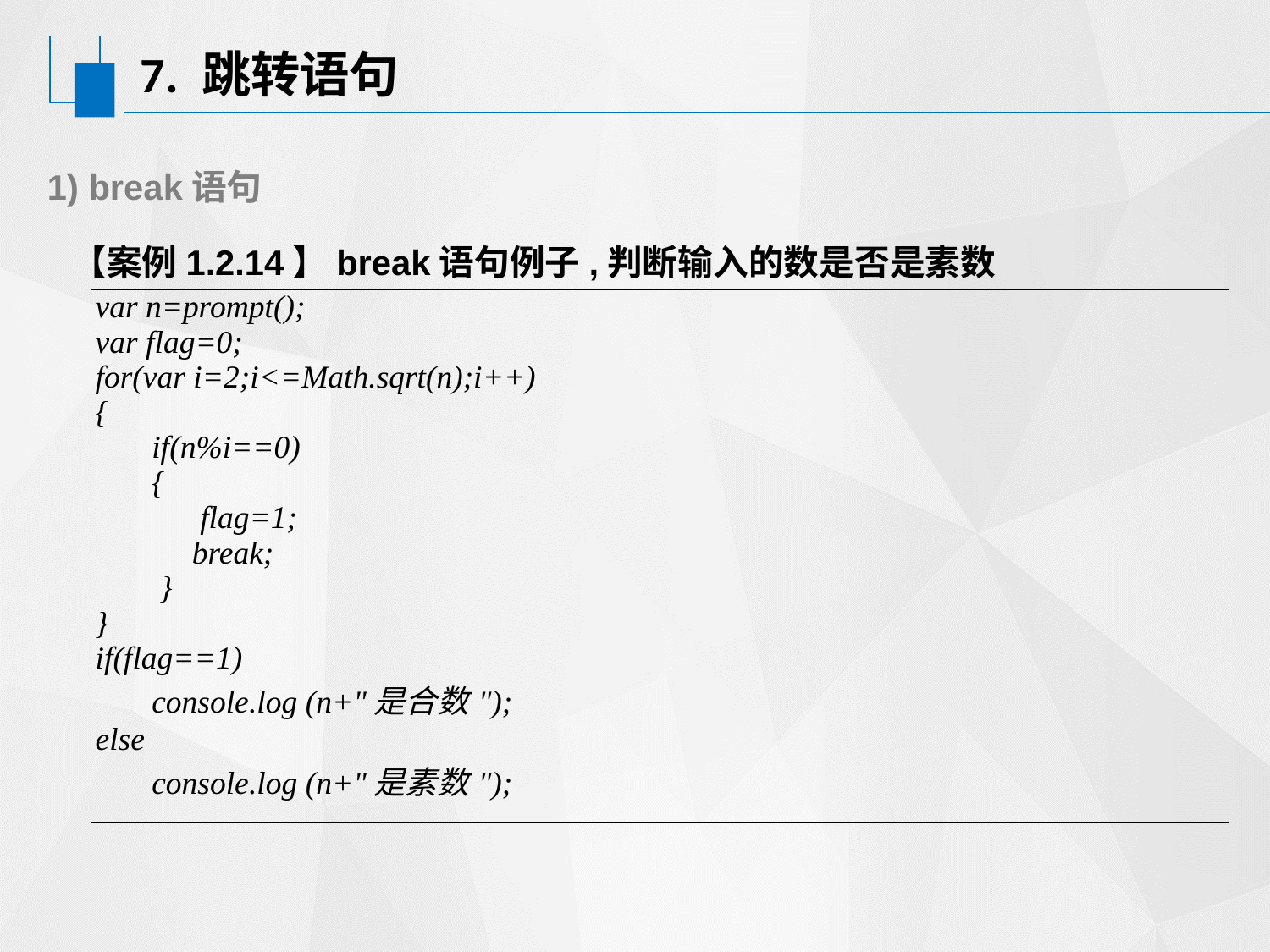

# 7. 跳转语句
1) break语句
【案例1.2.14】break语句例子,判断输入的数是否是素数
| var n=prompt(); var flag=0; for(var i=2;i<=Math.sqrt(n);i++) { if(n%i==0) { flag=1; break; } } if(flag==1) console.log (n+"是合数"); else console.log (n+"是素数"); |
| --- |